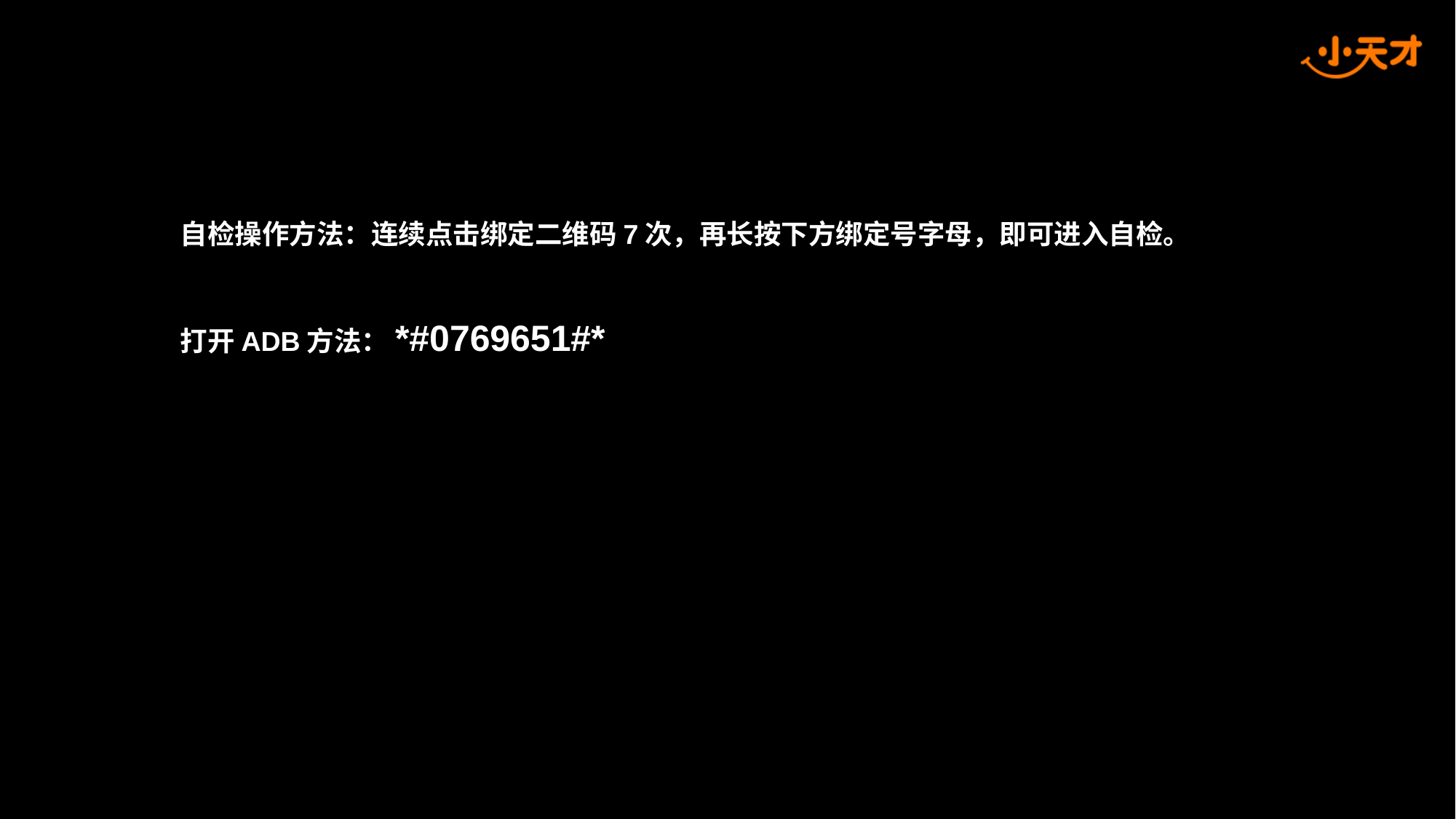

自检操作方法：连续点击绑定二维码7次，再长按下方绑定号字母，即可进入自检。

打开ADB方法：*#0769651#*